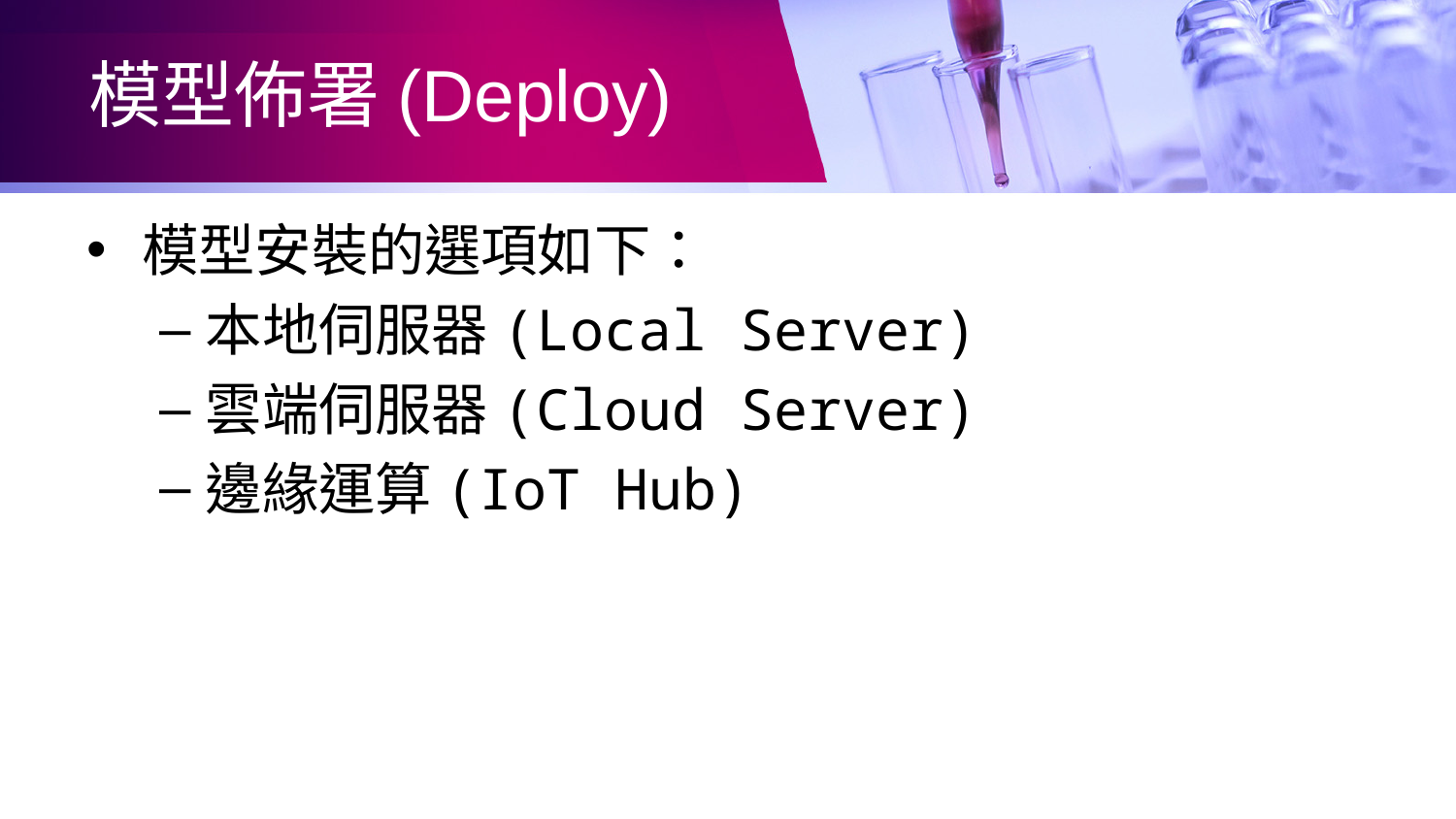

# 模型佈署(Deploy)
模型安裝的選項如下：
本地伺服器(Local Server)
雲端伺服器(Cloud Server)
邊緣運算(IoT Hub)